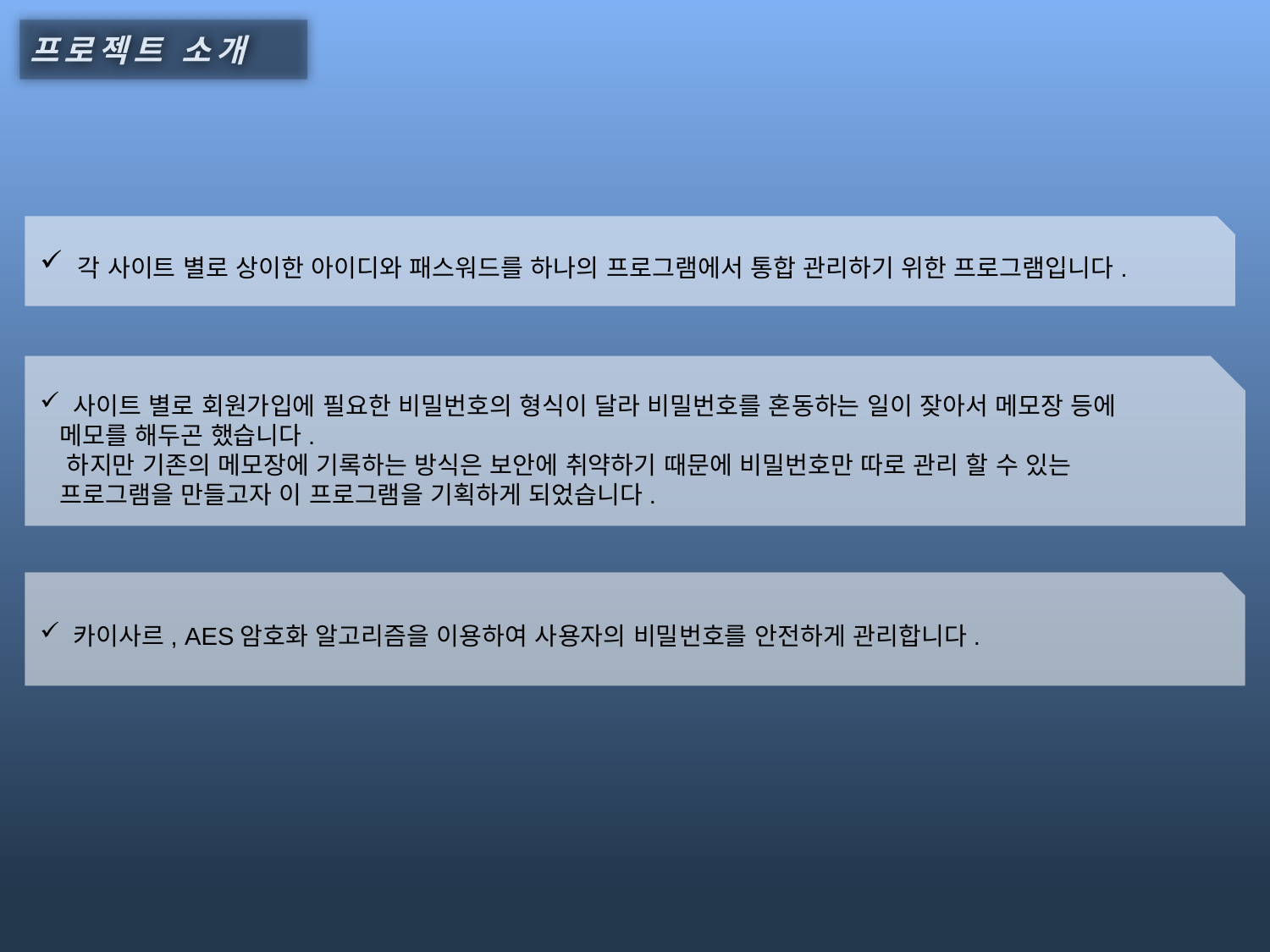

프로젝트 소개
 각 사이트 별로 상이한 아이디와 패스워드를 하나의 프로그램에서 통합 관리하기 위한 프로그램입니다.
 사이트 별로 회원가입에 필요한 비밀번호의 형식이 달라 비밀번호를 혼동하는 일이 잦아서 메모장 등에
  메모를 해두곤 했습니다.
   하지만 기존의 메모장에 기록하는 방식은 보안에 취약하기 때문에 비밀번호만 따로 관리 할 수 있는
  프로그램을 만들고자 이 프로그램을 기획하게 되었습니다.

 카이사르, AES암호화 알고리즘을 이용하여 사용자의 비밀번호를 안전하게 관리합니다.